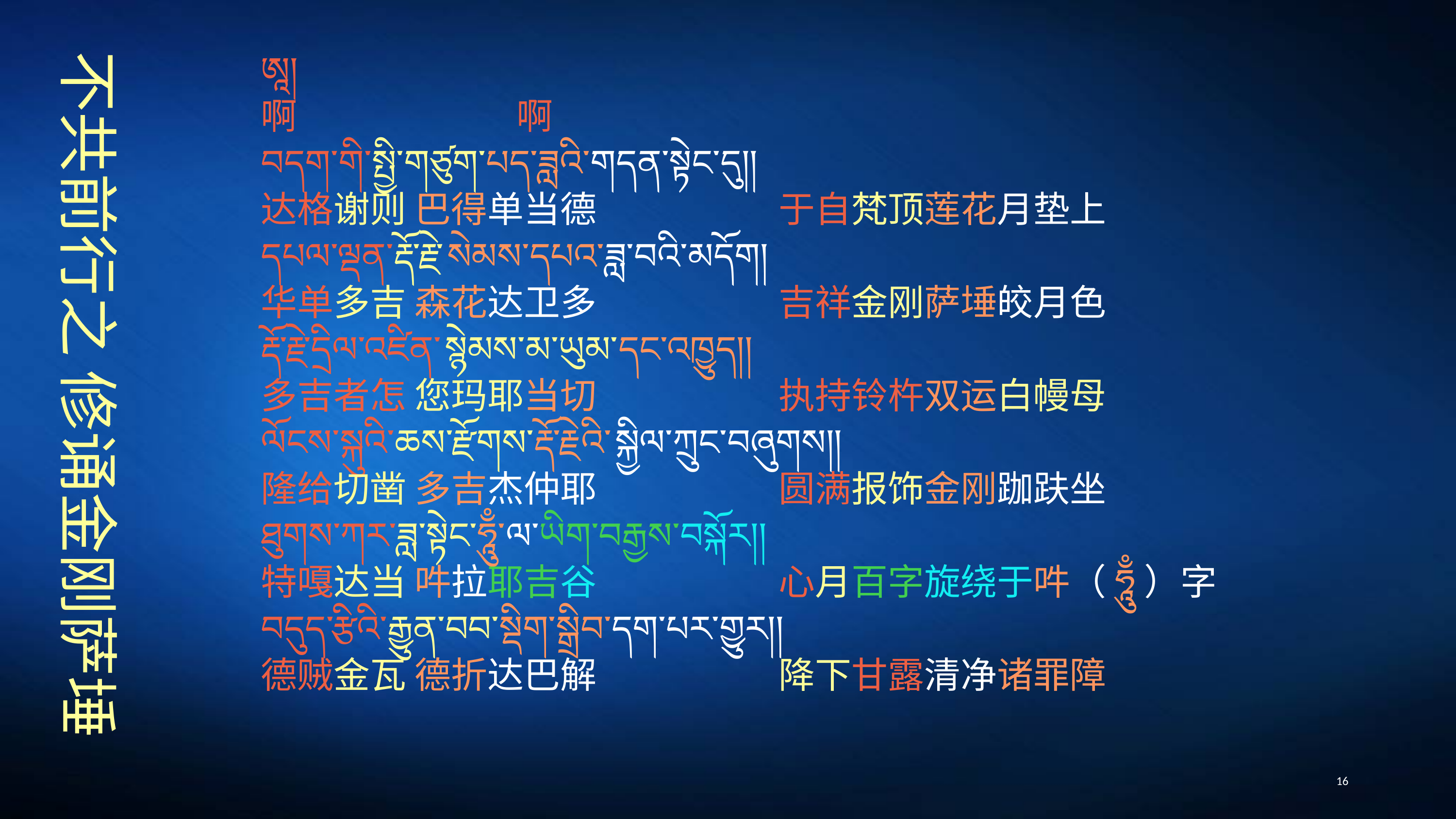

ཨཱ།
啊                           啊
བདག་གི་སྤྱི་གཙུག་པད་ཟླའི་གདན་སྟེང་དུ།།
达格谢则 巴得单当德　　　　　于自梵顶莲花月垫上
དཔལ་ལྡན་རྡོ་རྗེ་སེམས་དཔའ་ཟླ་བའི་མདོག།
华单多吉 森花达卫多　　　　　吉祥金刚萨埵皎月色
རྡོ་རྗེ་དྲིལ་འཛིན་སྙེམས་མ་ཡུམ་དང་འཁྱུད།།
多吉者怎 您玛耶当切　　　　　执持铃杵双运白幔母
ལོངས་སྐུའི་ཆས་རྫོགས་རྡོ་རྗེའི་སྐྱིལ་ཀྲུང་བཞུགས།།
隆给切凿 多吉杰仲耶　　　　　圆满报饰金刚跏趺坐
ཐུགས་ཀར་ཟླ་སྟེང་ཧཱུྃ་ལ་ཡིག་བརྒྱས་བསྐོར།།
特嘎达当 吽拉耶吉谷　　　　　心月百字旋绕于吽（ཧཱུྃ）字
བདུད་རྩིའི་རྒྱུན་བབ་སྡིག་སྒྲིབ་དག་པར་གྱུར།།
德贼金瓦 德折达巴解　　　　　降下甘露清净诸罪障

# 不共前行之 修诵金刚萨埵
16